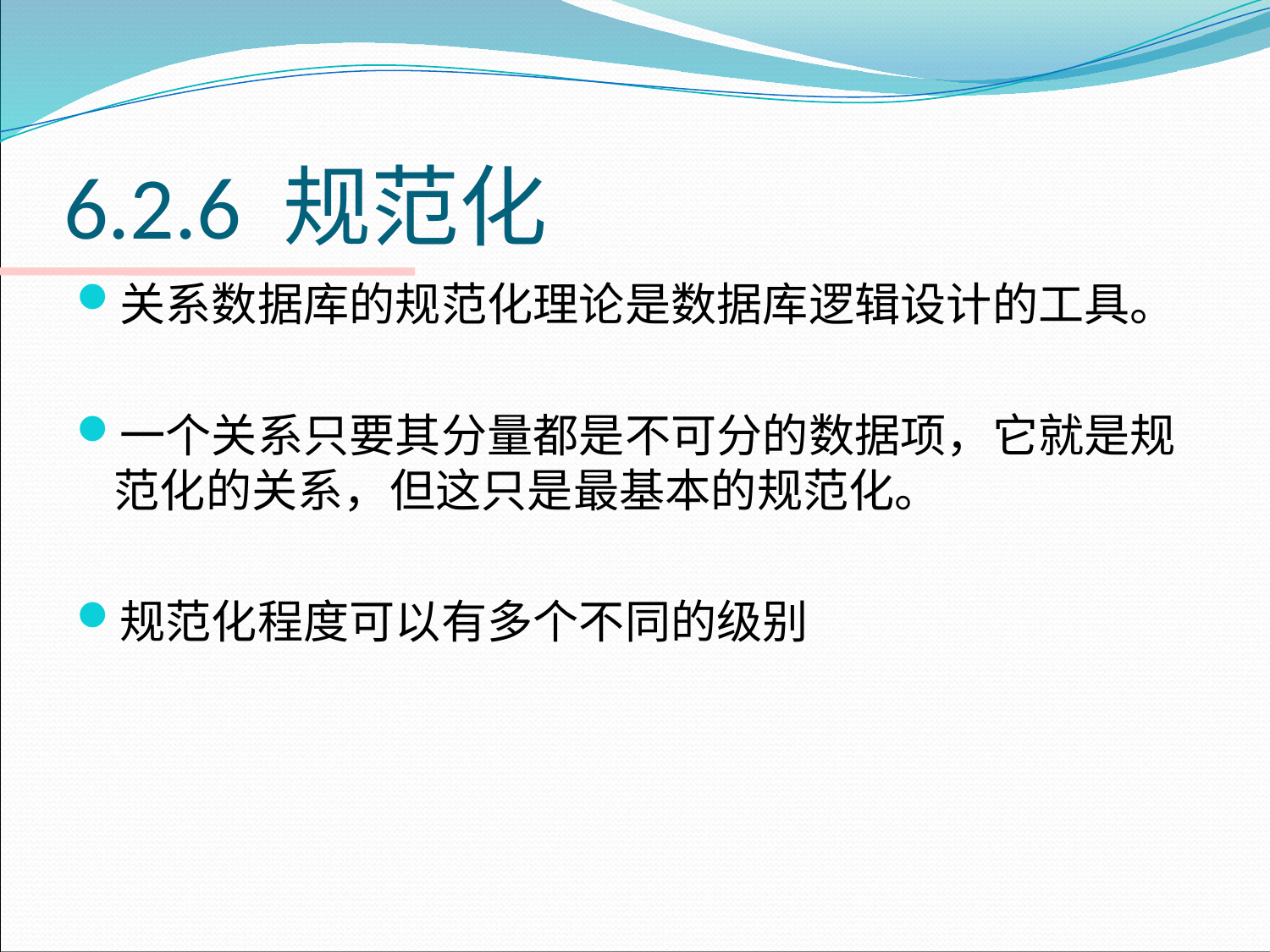

# 6.2.6 规范化
关系数据库的规范化理论是数据库逻辑设计的工具。

一个关系只要其分量都是不可分的数据项，它就是规范化的关系，但这只是最基本的规范化。

规范化程度可以有多个不同的级别

586